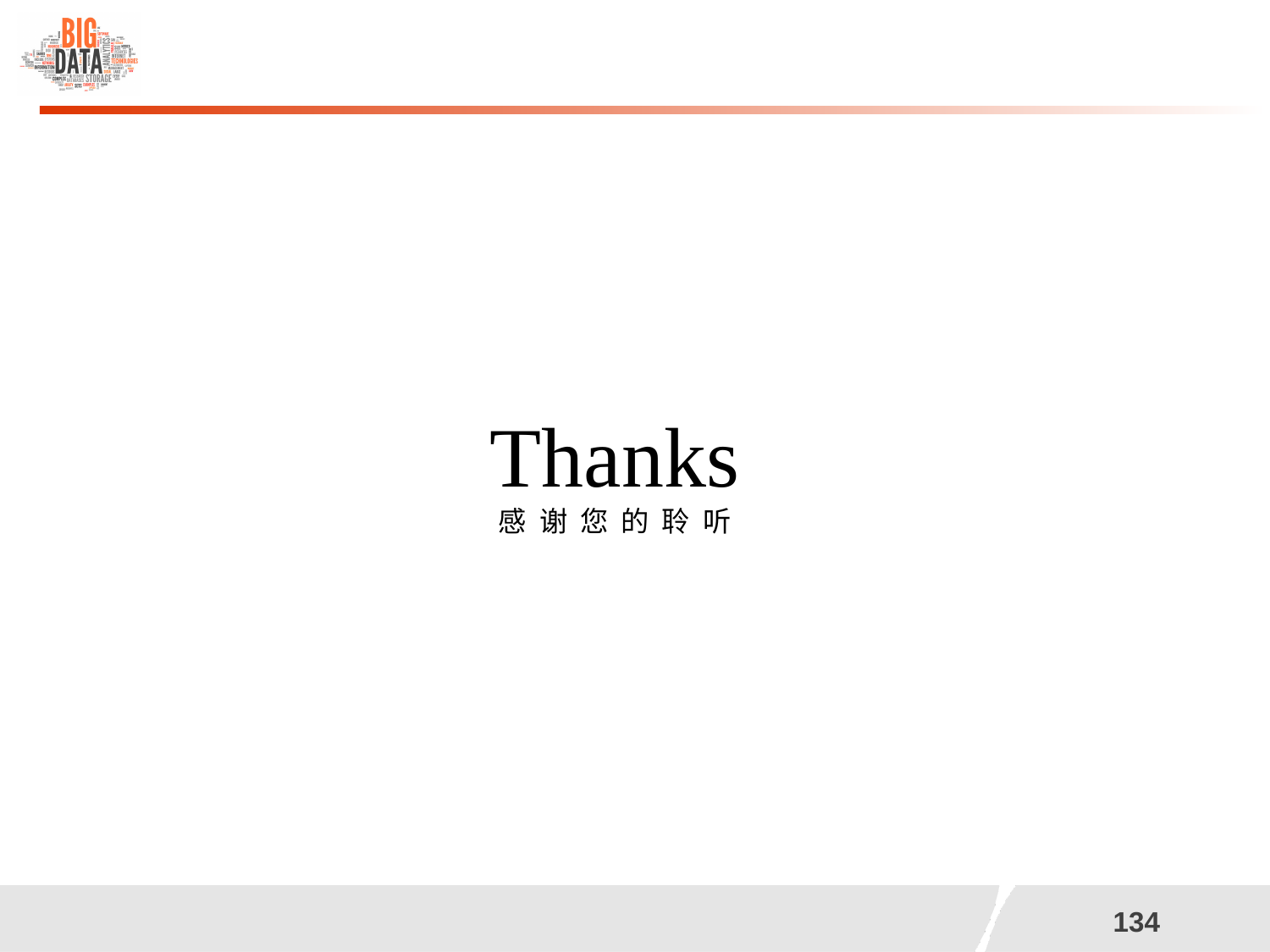

Thanks
感  谢  您  的  聆  听